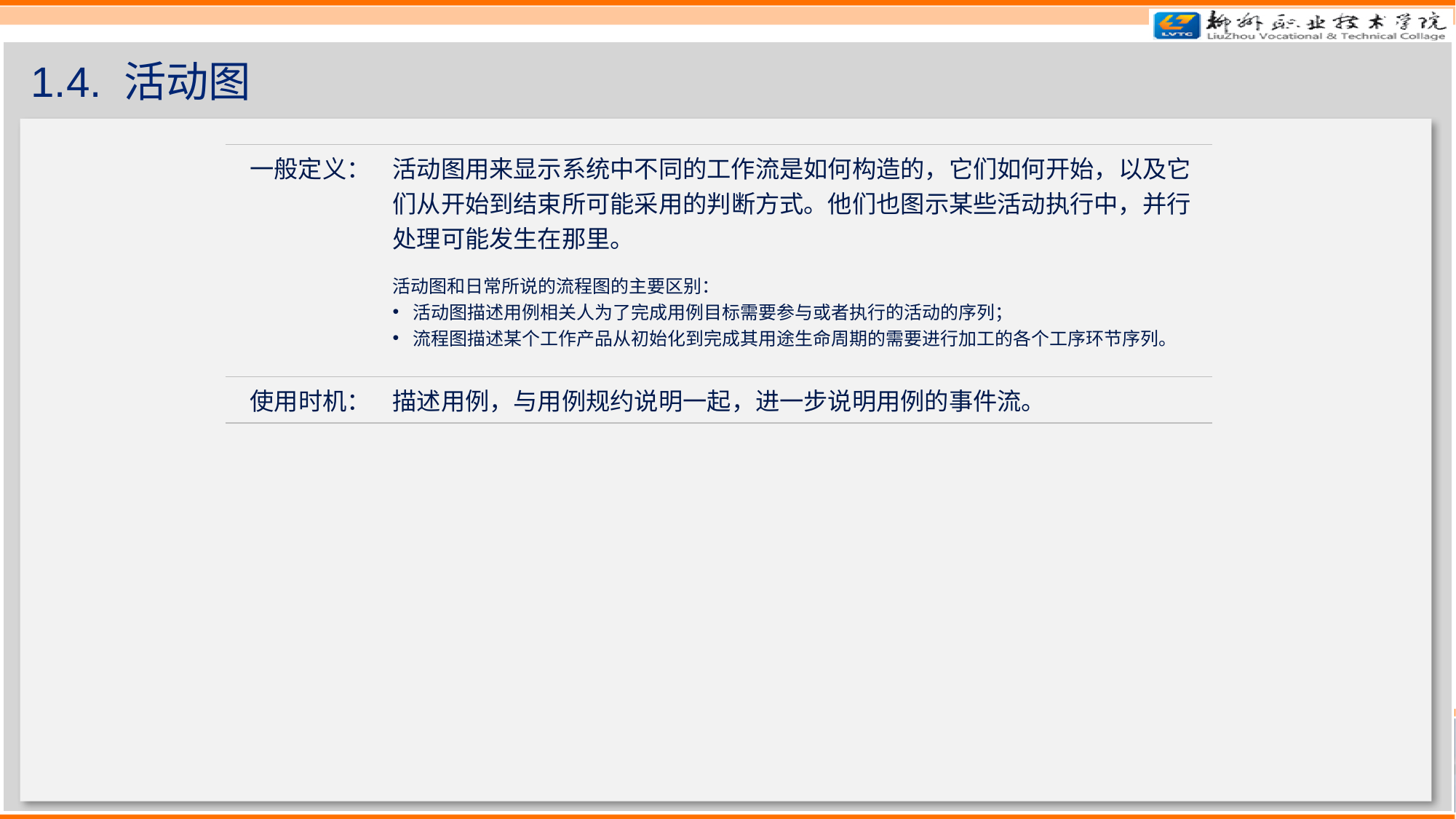

# 1.4. 活动图
| 一般定义： | 活动图用来显示系统中不同的工作流是如何构造的，它们如何开始，以及它们从开始到结束所可能采用的判断方式。他们也图示某些活动执行中，并行处理可能发生在那里。 活动图和日常所说的流程图的主要区别： 活动图描述用例相关人为了完成用例目标需要参与或者执行的活动的序列； 流程图描述某个工作产品从初始化到完成其用途生命周期的需要进行加工的各个工序环节序列。 |
| --- | --- |
| 使用时机： | 描述用例，与用例规约说明一起，进一步说明用例的事件流。 |